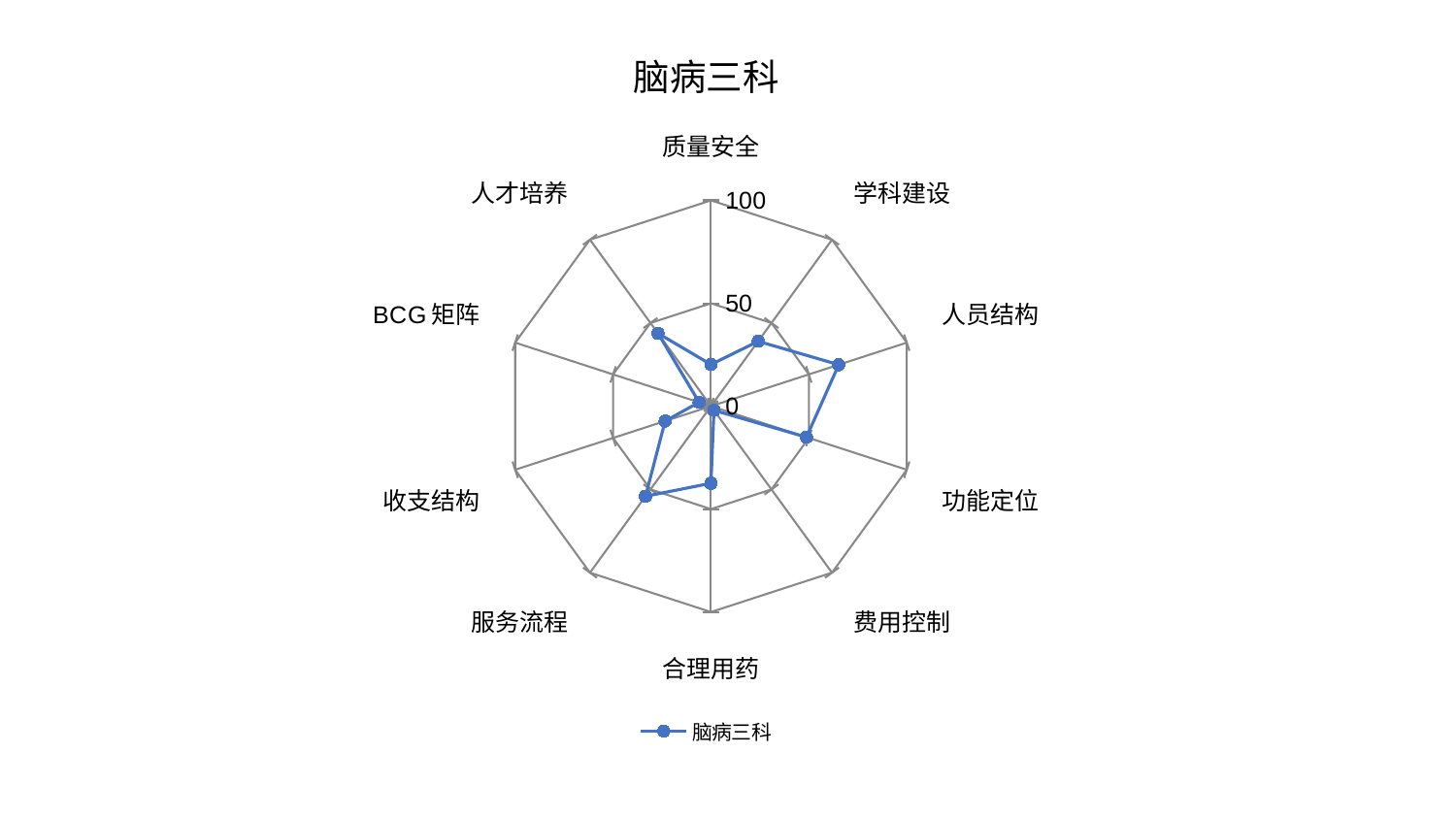

### Chart: 脑病三科

| Category | 脑病三科 |
|---|---|
| 质量安全 | 20.263726129889363 |
| 学科建设 | 38.98113090714721 |
| 人员结构 | 65.258783865856 |
| 功能定位 | 48.789834875637474 |
| 费用控制 | 2.4785992239906696 |
| 合理用药 | 37.450424751882395 |
| 服务流程 | 54.11453628340275 |
| 收支结构 | 23.428038843178296 |
| BCG矩阵 | 6.072882534474736 |
| 人才培养 | 43.789697844884124 |
138